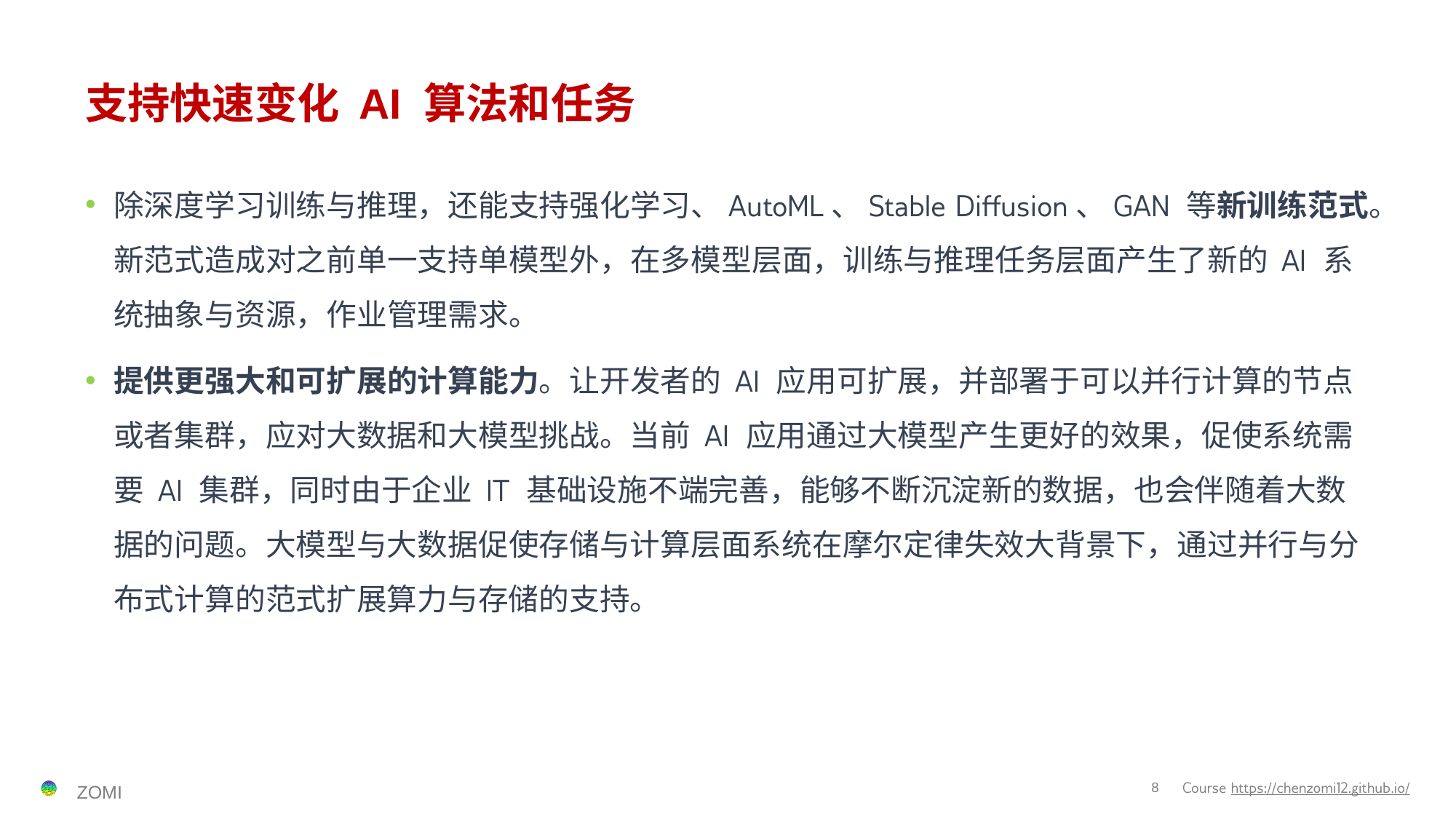

# 支持快速变化 AI 算法和任务
除深度学习训练与推理，还能支持强化学习、AutoML、Stable Diffusion、GAN 等新训练范式。新范式造成对之前单一支持单模型外，在多模型层面，训练与推理任务层面产生了新的 AI 系统抽象与资源，作业管理需求。
提供更强大和可扩展的计算能力。让开发者的 AI 应用可扩展，并部署于可以并行计算的节点或者集群，应对大数据和大模型挑战。当前 AI 应用通过大模型产生更好的效果，促使系统需要 AI 集群，同时由于企业 IT 基础设施不端完善，能够不断沉淀新的数据，也会伴随着大数据的问题。大模型与大数据促使存储与计算层面系统在摩尔定律失效大背景下，通过并行与分布式计算的范式扩展算力与存储的支持。